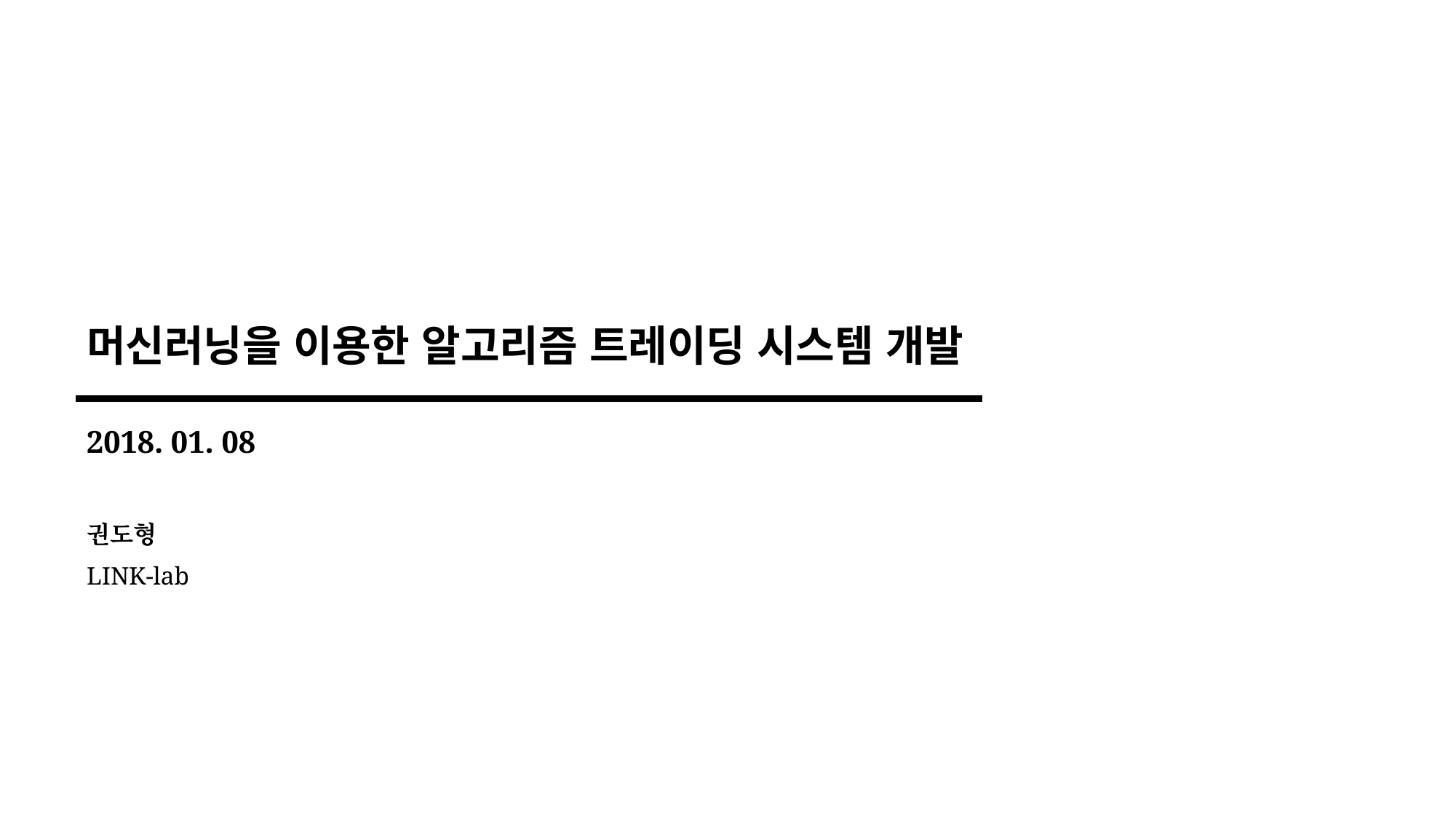

# 머신러닝을 이용한 알고리즘 트레이딩 시스템 개발
2018. 01. 08

권도형
LINK-lab